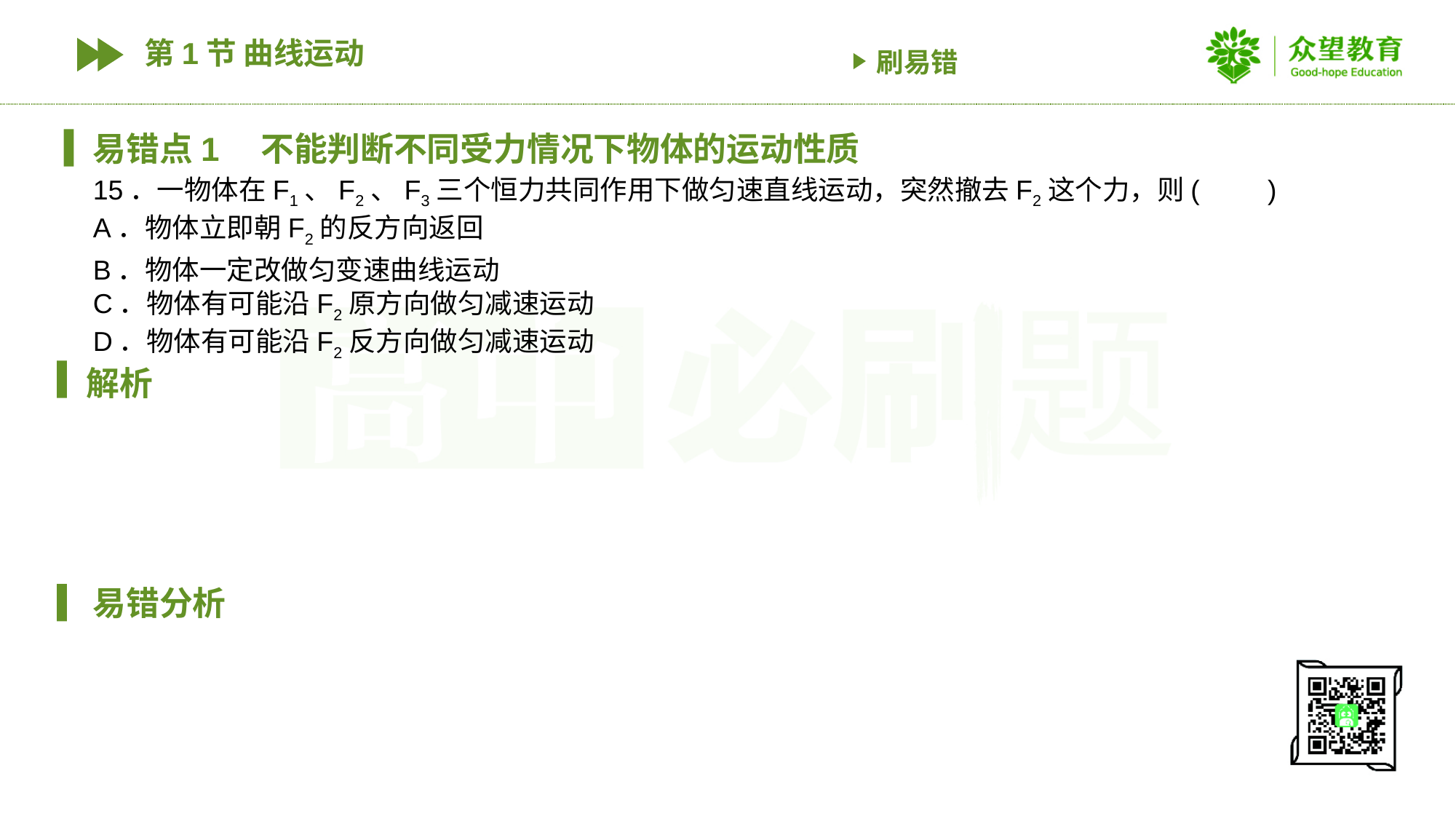

第1节 曲线运动
刷易错

易错点1　不能判断不同受力情况下物体的运动性质

15．一物体在F1、F2、F3三个恒力共同作用下做匀速直线运动，突然撤去F2这个力，则(　　)
A．物体立即朝F2的反方向返回
B．物体一定改做匀变速曲线运动
C．物体有可能沿F2原方向做匀减速运动
D．物体有可能沿F2反方向做匀减速运动
解析

易错分析